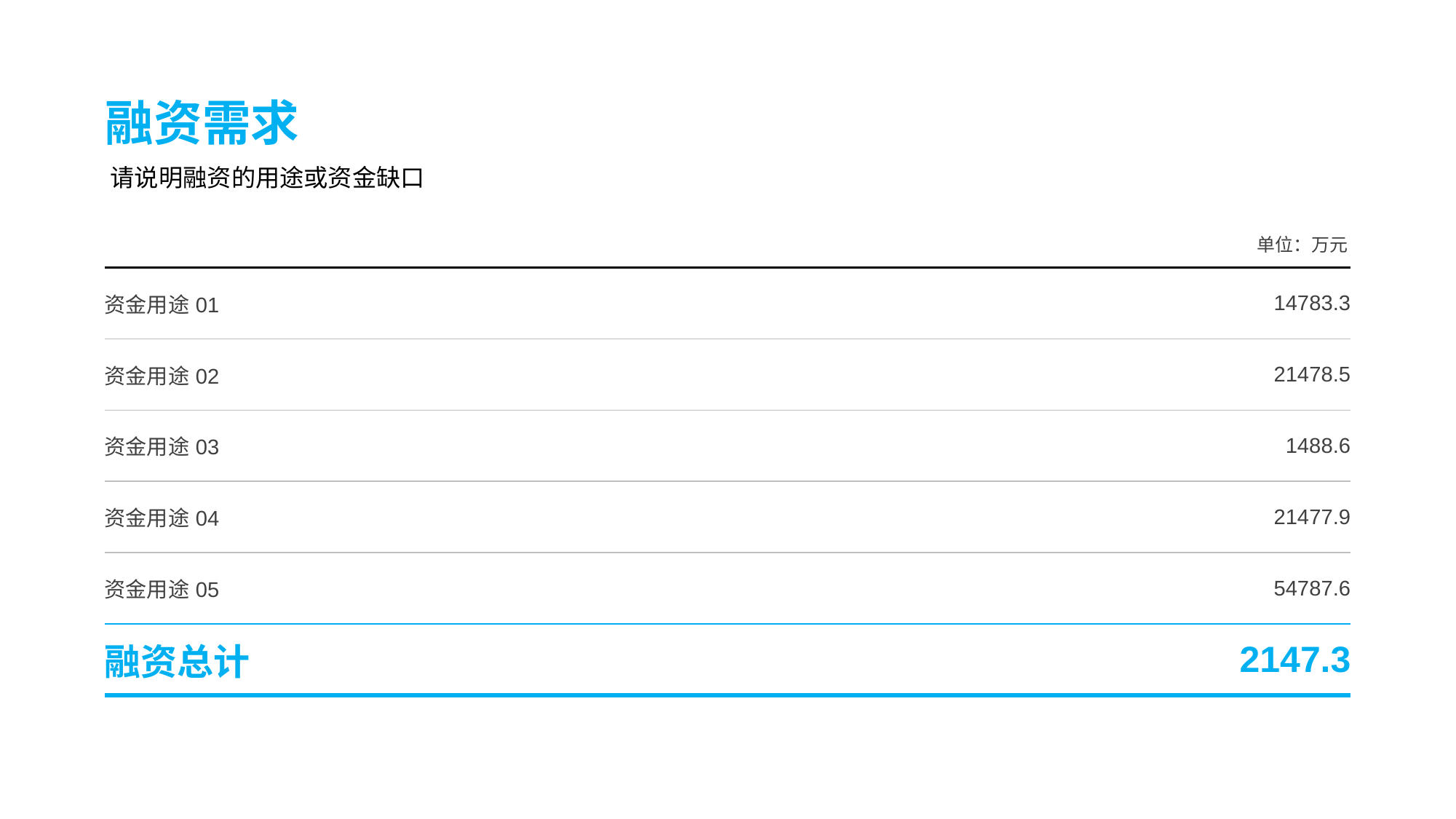

融资需求
请说明融资的用途或资金缺口
单位：万元
| 资金用途01 |  |  |  | 14783.3 |
| --- | --- | --- | --- | --- |
| 资金用途02 |  |  |  | 21478.5 |
| 资金用途03 |  |  |  | 1488.6 |
| 资金用途04 |  |  |  | 21477.9 |
| 资金用途05 |  |  |  | 54787.6 |
| 融资总计 |  |  |  | 2147.3 |